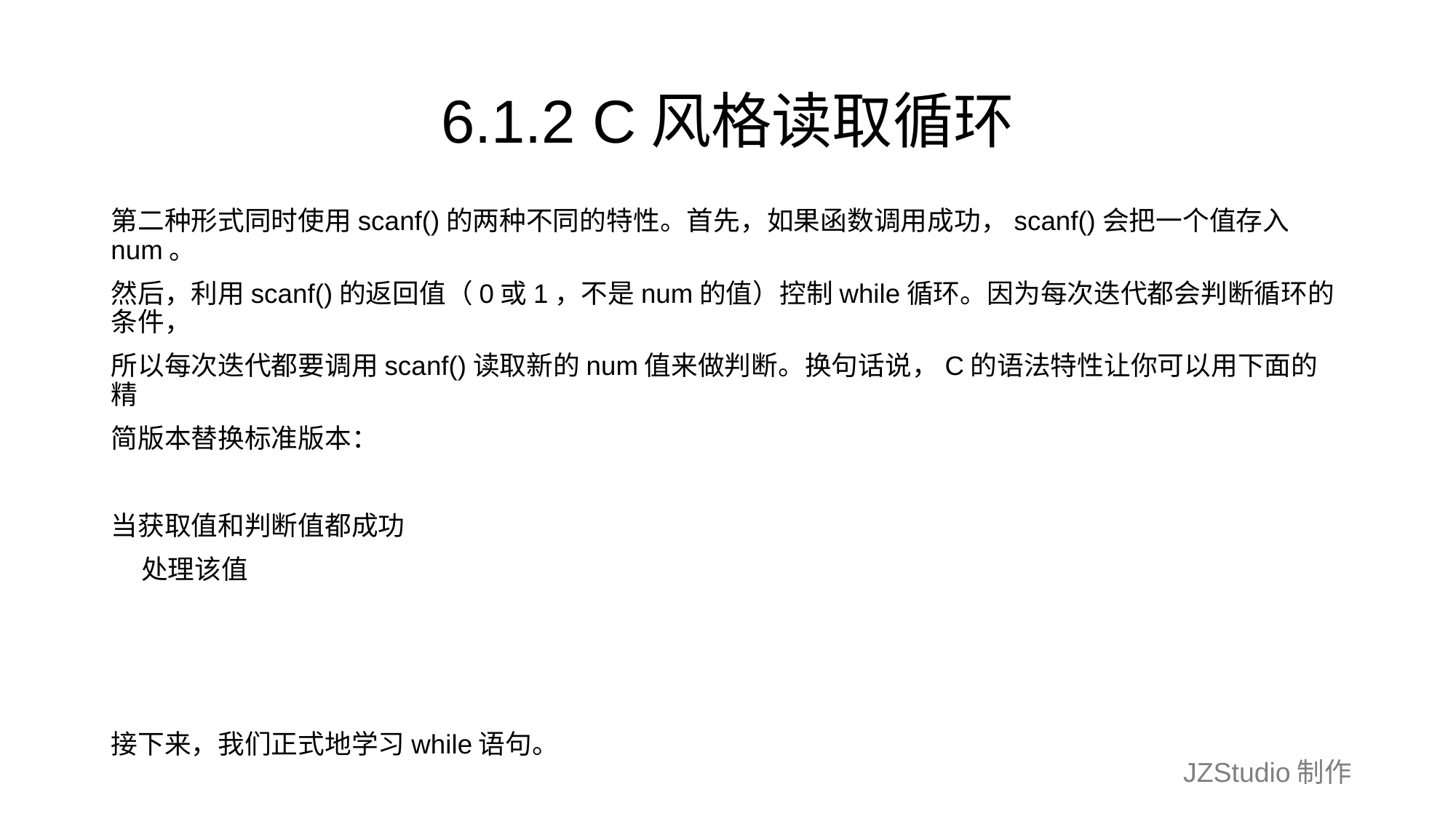

# 6.1.2 C风格读取循环
第二种形式同时使用scanf()的两种不同的特性。首先，如果函数调用成功，scanf()会把一个值存入num。
然后，利用scanf()的返回值（0或1，不是num的值）控制while循环。因为每次迭代都会判断循环的条件，
所以每次迭代都要调用scanf()读取新的num值来做判断。换句话说，C的语法特性让你可以用下面的精
简版本替换标准版本：

当获取值和判断值都成功
    处理该值

接下来，我们正式地学习while语句。